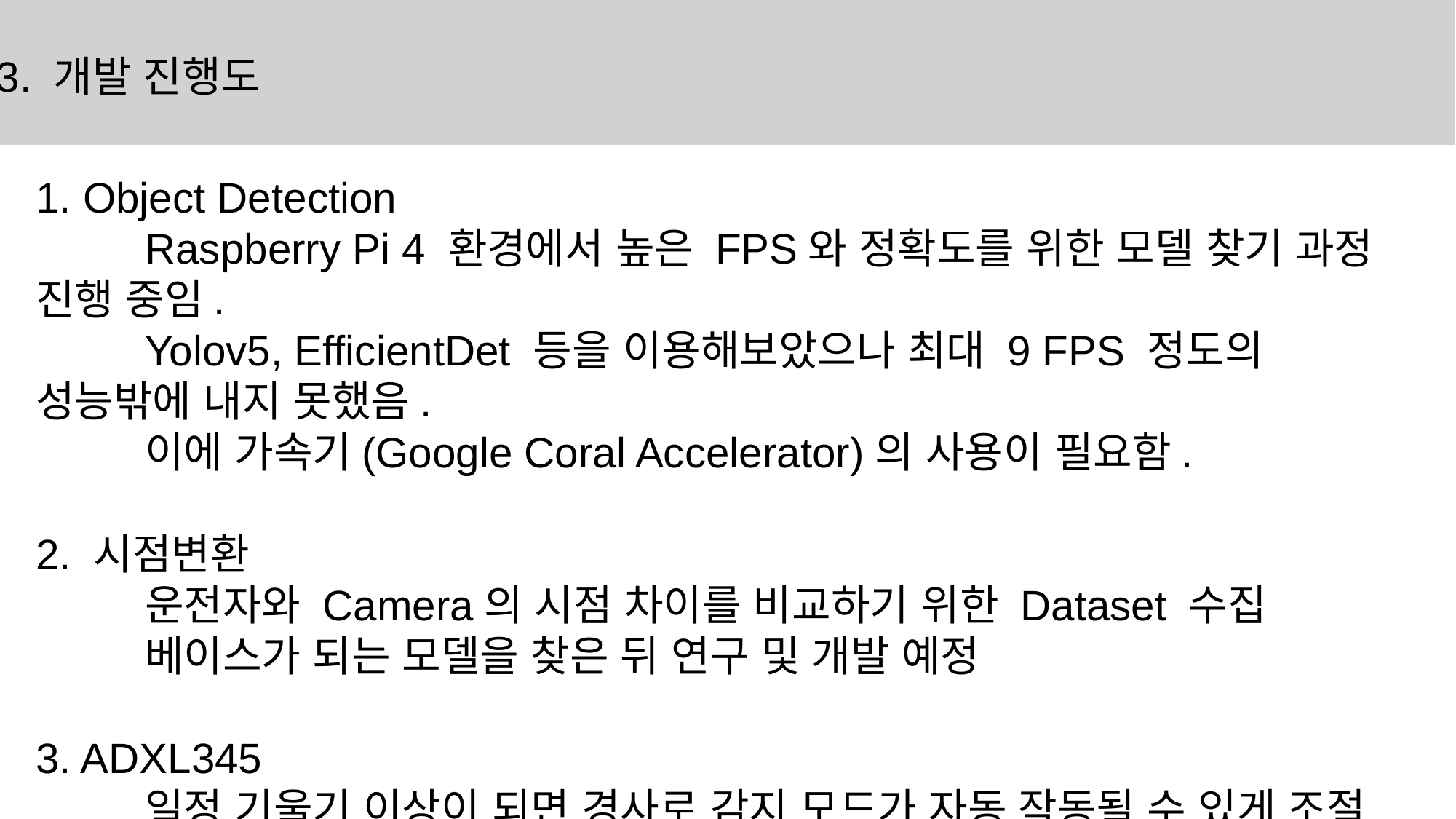

3. 개발 진행도
1. Object Detection
	Raspberry Pi 4 환경에서 높은 FPS와 정확도를 위한 모델 찾기 과정 진행 중임.
	Yolov5, EfficientDet 등을 이용해보았으나 최대 9 FPS 정도의 성능밖에 내지 못했음.
	이에 가속기(Google Coral Accelerator)의 사용이 필요함.

2. 시점변환
	운전자와 Camera의 시점 차이를 비교하기 위한 Dataset 수집
	베이스가 되는 모델을 찾은 뒤 연구 및 개발 예정

3. ADXL345
	일정 기울기 이상이 되면 경사로 감지 모드가 자동 작동될 수 있게 조절